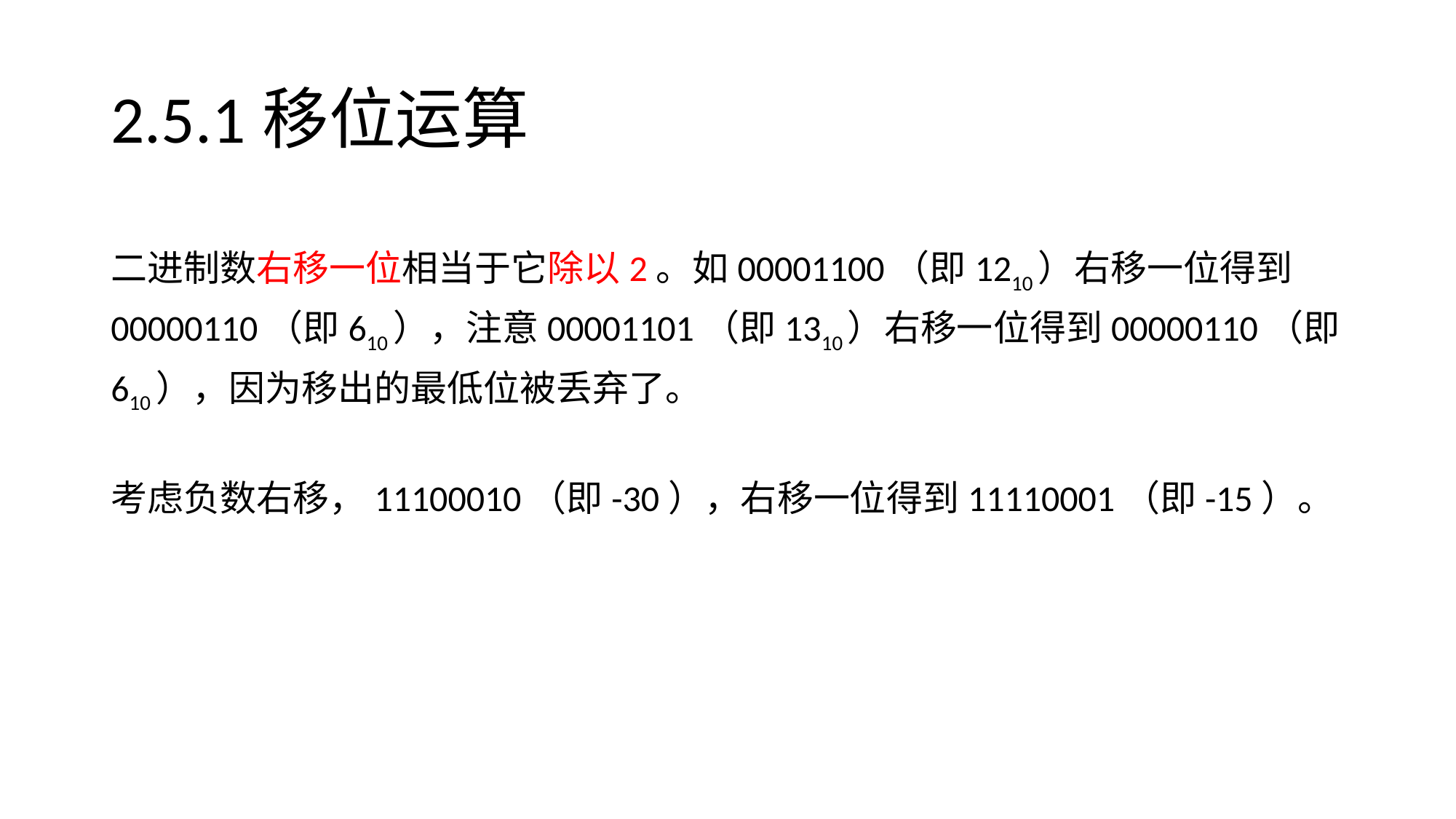

# 2.5.1移位运算

二进制数右移一位相当于它除以2。如00001100（即1210）右移一位得到
00000110（即610），注意00001101（即1310）右移一位得到00000110（即
610），因为移出的最低位被丢弃了。

考虑负数右移，11100010（即-30），右移一位得到11110001（即-15）。